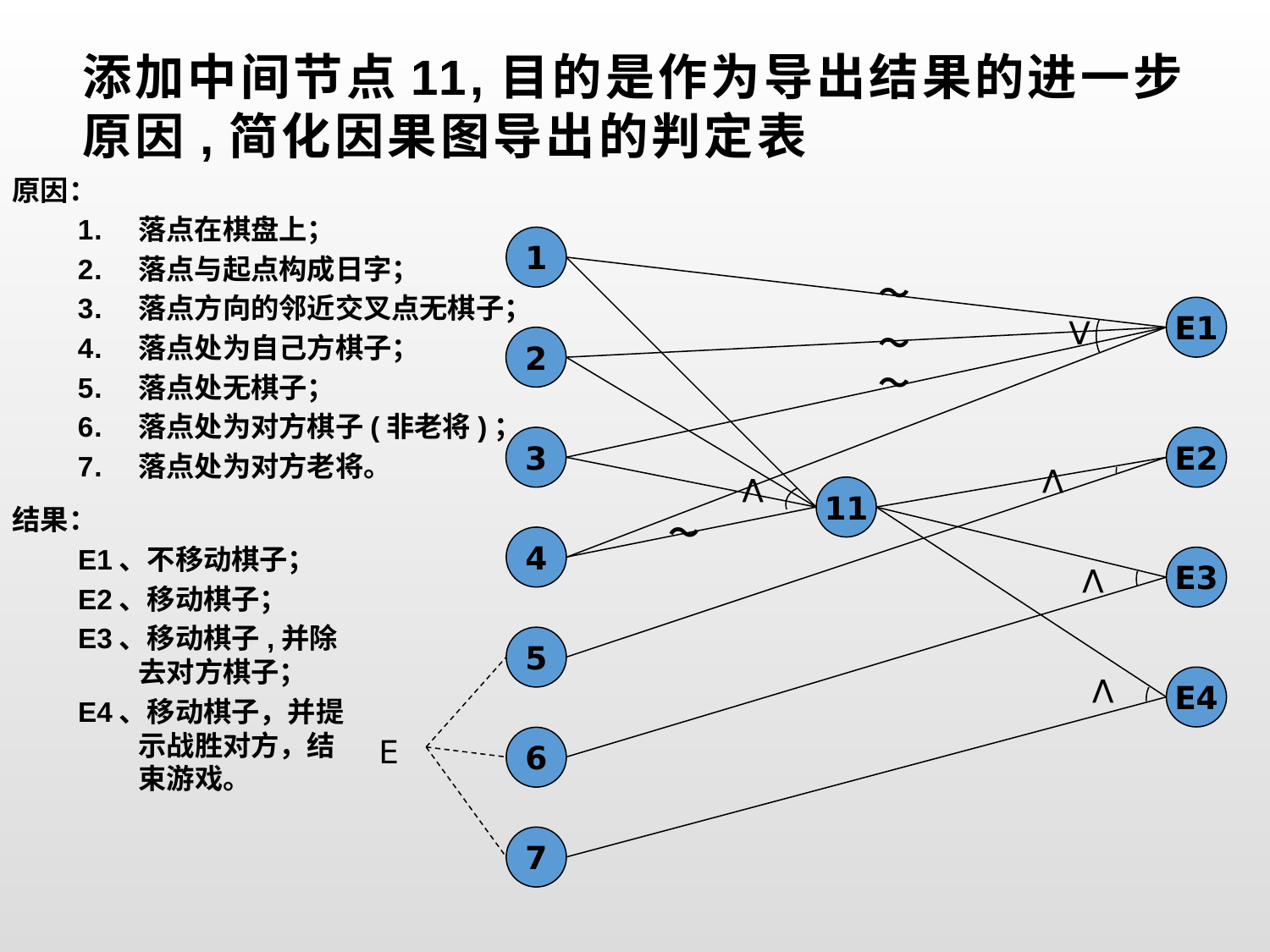

# 添加中间节点11,目的是作为导出结果的进一步原因,简化因果图导出的判定表
原因：
落点在棋盘上；
落点与起点构成日字；
落点方向的邻近交叉点无棋子；
落点处为自己方棋子；
落点处无棋子；
落点处为对方棋子(非老将)；
落点处为对方老将。
1

～
E1
V
～

2

～
3
E2

V
V

11

～

4
E3
V

5

V
E4

E
6

7
结果：
E1、不移动棋子；
E2、移动棋子；
E3、移动棋子,并除去对方棋子；
E4、移动棋子，并提示战胜对方，结束游戏。